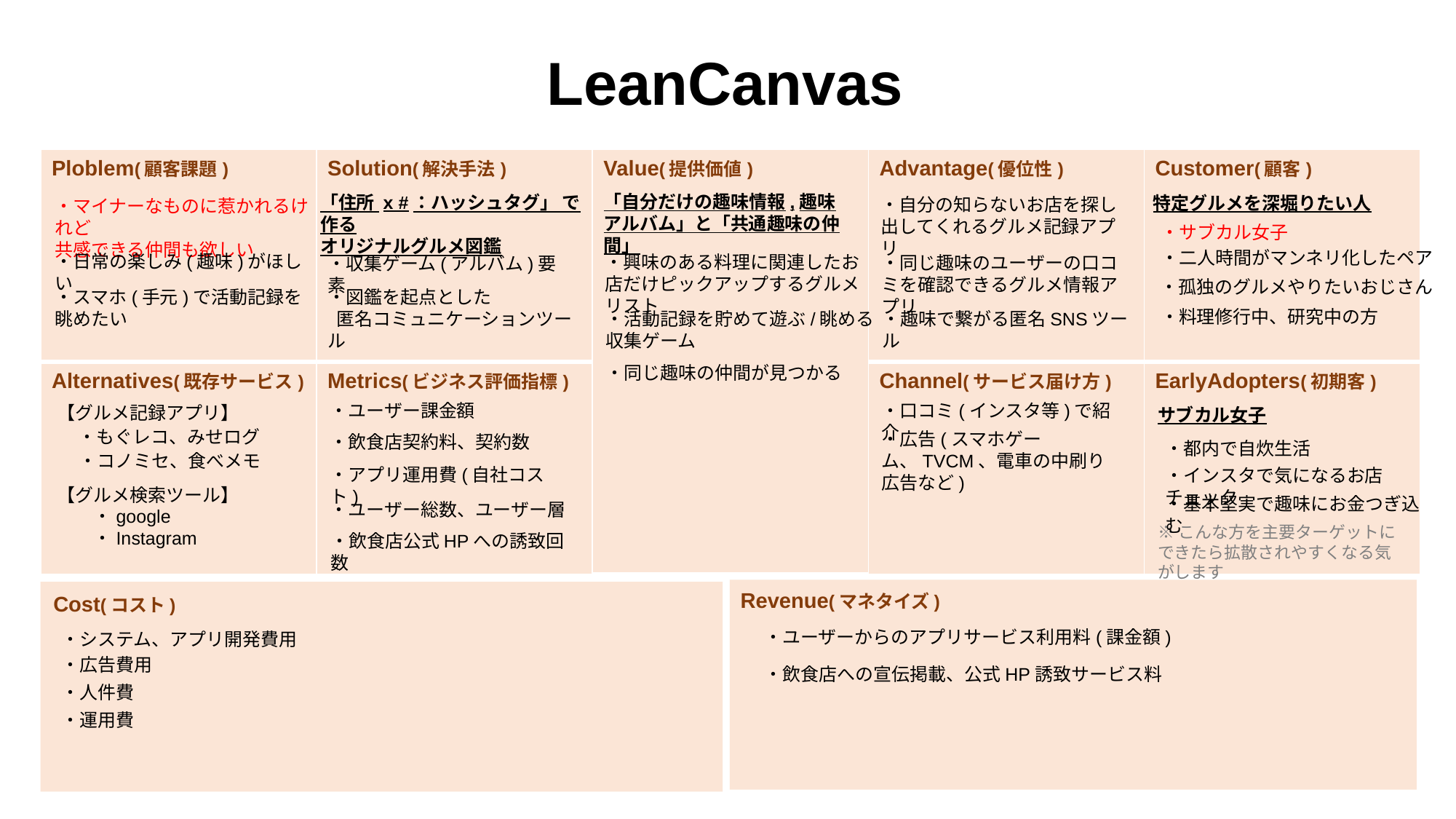

LeanCanvas
| Ploblem(顧客課題) | Solution(解決手法) | Value(提供価値) | Advantage(優位性) | Customer(顧客) |
| --- | --- | --- | --- | --- |
| Alternatives(既存サービス) | Metrics(ビジネス評価指標) |  | Channel(サービス届け方) | EarlyAdopters(初期客) |
「自分だけの趣味情報,趣味アルバム」と「共通趣味の仲間」
「住所 x #：ハッシュタグ」 で作る
オリジナルグルメ図鑑
特定グルメを深堀りたい人
・自分の知らないお店を探し出してくれるグルメ記録アプリ
・マイナーなものに惹かれるけれど
共感できる仲間も欲しい
・サブカル女子
・二人時間がマンネリ化したペア
・日常の楽しみ(趣味)がほしい
・興味のある料理に関連したお店だけピックアップするグルメリスト
・同じ趣味のユーザーの口コミを確認できるグルメ情報アプリ
・収集ゲーム(アルバム)要素
・孤独のグルメやりたいおじさん
・図鑑を起点とした
 匿名コミュニケーションツール
・スマホ(手元)で活動記録を
眺めたい
・料理修行中、研究中の方
・趣味で繋がる匿名SNSツール
・活動記録を貯めて遊ぶ/眺める
収集ゲーム
・同じ趣味の仲間が見つかる
・ユーザー課金額
・口コミ(インスタ等)で紹介
【グルメ記録アプリ】
サブカル女子
・もぐレコ、みせログ
・広告(スマホゲーム、TVCM、電車の中刷り広告など)
・飲食店契約料、契約数
・都内で自炊生活
・コノミセ、食べメモ
・アプリ運用費(自社コスト)
・インスタで気になるお店チェック
【グルメ検索ツール】
　　・google
　　・Instagram
・基本堅実で趣味にお金つぎ込む
・ユーザー総数、ユーザー層
※こんな方を主要ターゲットにできたら拡散されやすくなる気がします
・飲食店公式HPへの誘致回数

Revenue(マネタイズ)
Cost(コスト)
・ユーザーからのアプリサービス利用料(課金額)
・システム、アプリ開発費用
・広告費用
・飲食店への宣伝掲載、公式HP誘致サービス料
・人件費
・運用費